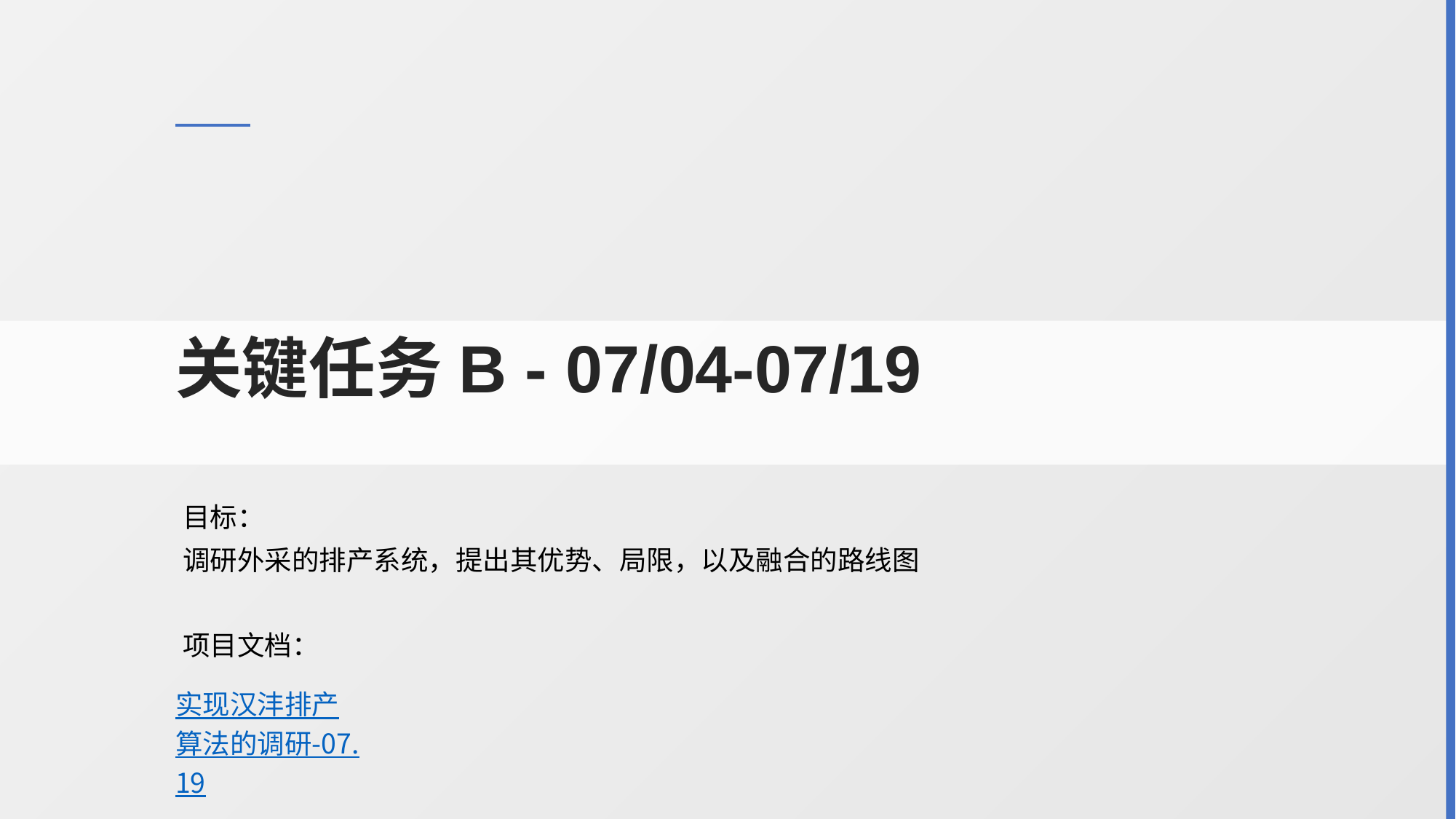

关键任务B - 07/04-07/19
目标：
调研外采的排产系统，提出其优势、局限，以及融合的路线图

项目文档：

实现汉沣排产算法的调研-07.19